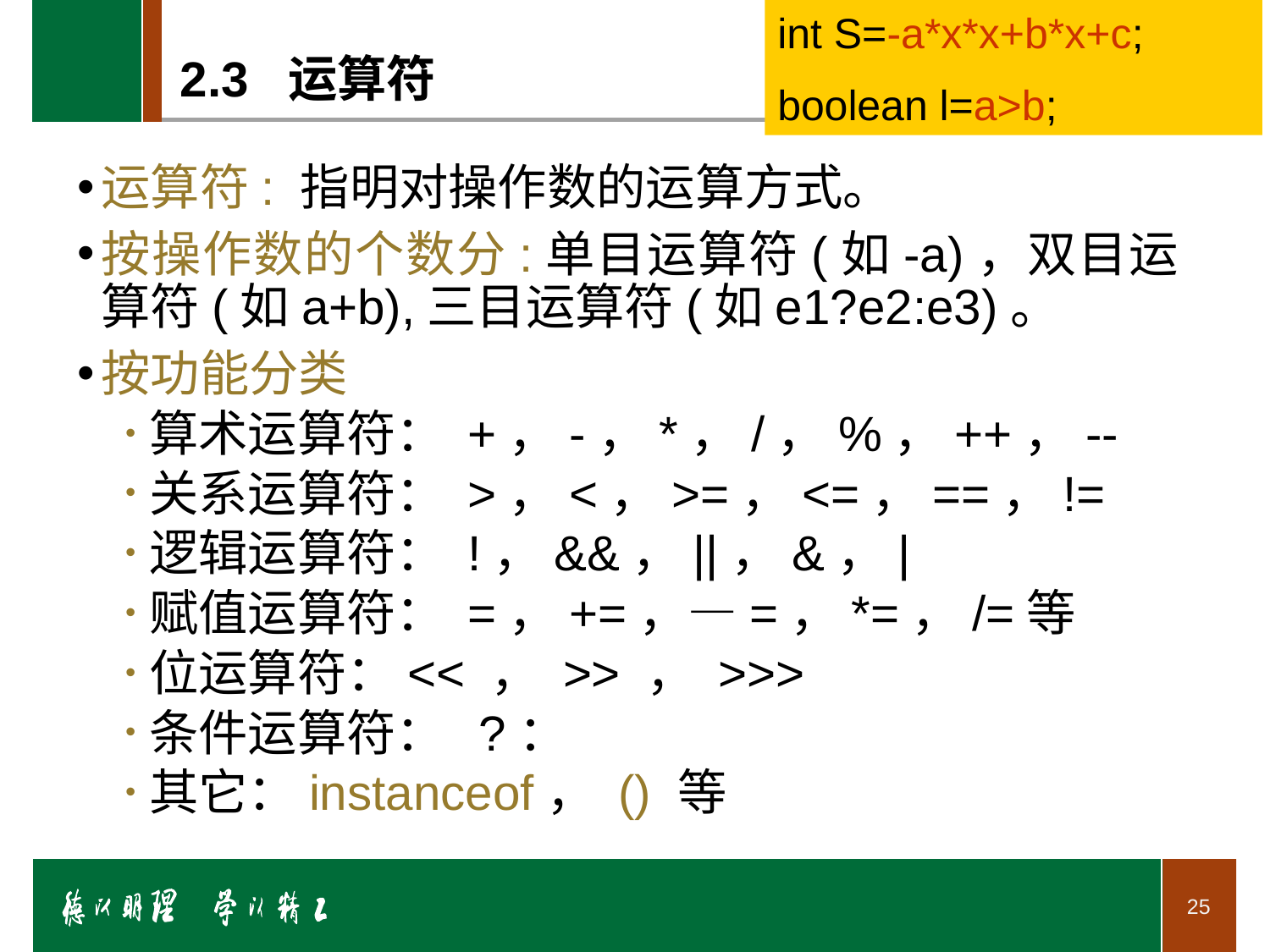

int S=-a*x*x+b*x+c;
boolean l=a>b;
# 2.3  运算符
运算符: 指明对操作数的运算方式。
按操作数的个数分:单目运算符(如-a)，双目运算符(如a+b),三目运算符(如e1?e2:e3)。
按功能分类
算术运算符： +，-，*，/，%，++，--
关系运算符： >，<，>=，<=，==，!=
逻辑运算符： !，&&，||，&，|
赋值运算符： =，+=，―=，*=，/=等
位运算符：<< ， >> ， >>>
条件运算符：  ?：
其它：instanceof， () 等